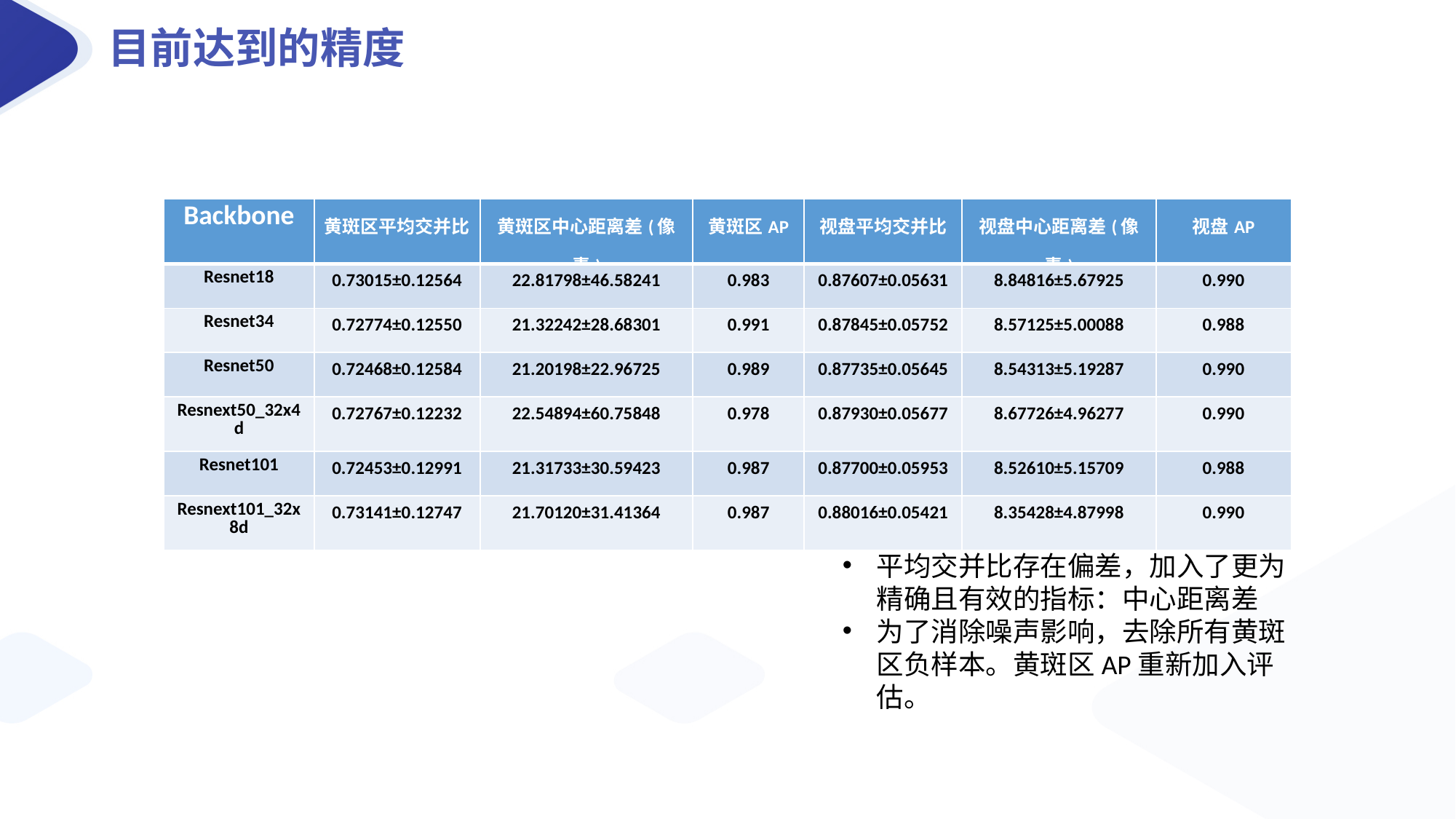

目前达到的精度
| Backbone | 黄斑区平均交并比 | 黄斑区中心距离差(像素) | 黄斑区AP | 视盘平均交并比 | 视盘中心距离差(像素) | 视盘AP |
| --- | --- | --- | --- | --- | --- | --- |
| Resnet18 | 0.73015±0.12564 | 22.81798±46.58241 | 0.983 | 0.87607±0.05631 | 8.84816±5.67925 | 0.990 |
| Resnet34 | 0.72774±0.12550 | 21.32242±28.68301 | 0.991 | 0.87845±0.05752 | 8.57125±5.00088 | 0.988 |
| Resnet50 | 0.72468±0.12584 | 21.20198±22.96725 | 0.989 | 0.87735±0.05645 | 8.54313±5.19287 | 0.990 |
| Resnext50\_32x4d | 0.72767±0.12232 | 22.54894±60.75848 | 0.978 | 0.87930±0.05677 | 8.67726±4.96277 | 0.990 |
| Resnet101 | 0.72453±0.12991 | 21.31733±30.59423 | 0.987 | 0.87700±0.05953 | 8.52610±5.15709 | 0.988 |
| Resnext101\_32x8d | 0.73141±0.12747 | 21.70120±31.41364 | 0.987 | 0.88016±0.05421 | 8.35428±4.87998 | 0.990 |
平均交并比存在偏差，加入了更为精确且有效的指标：中心距离差
为了消除噪声影响，去除所有黄斑区负样本。黄斑区AP重新加入评估。